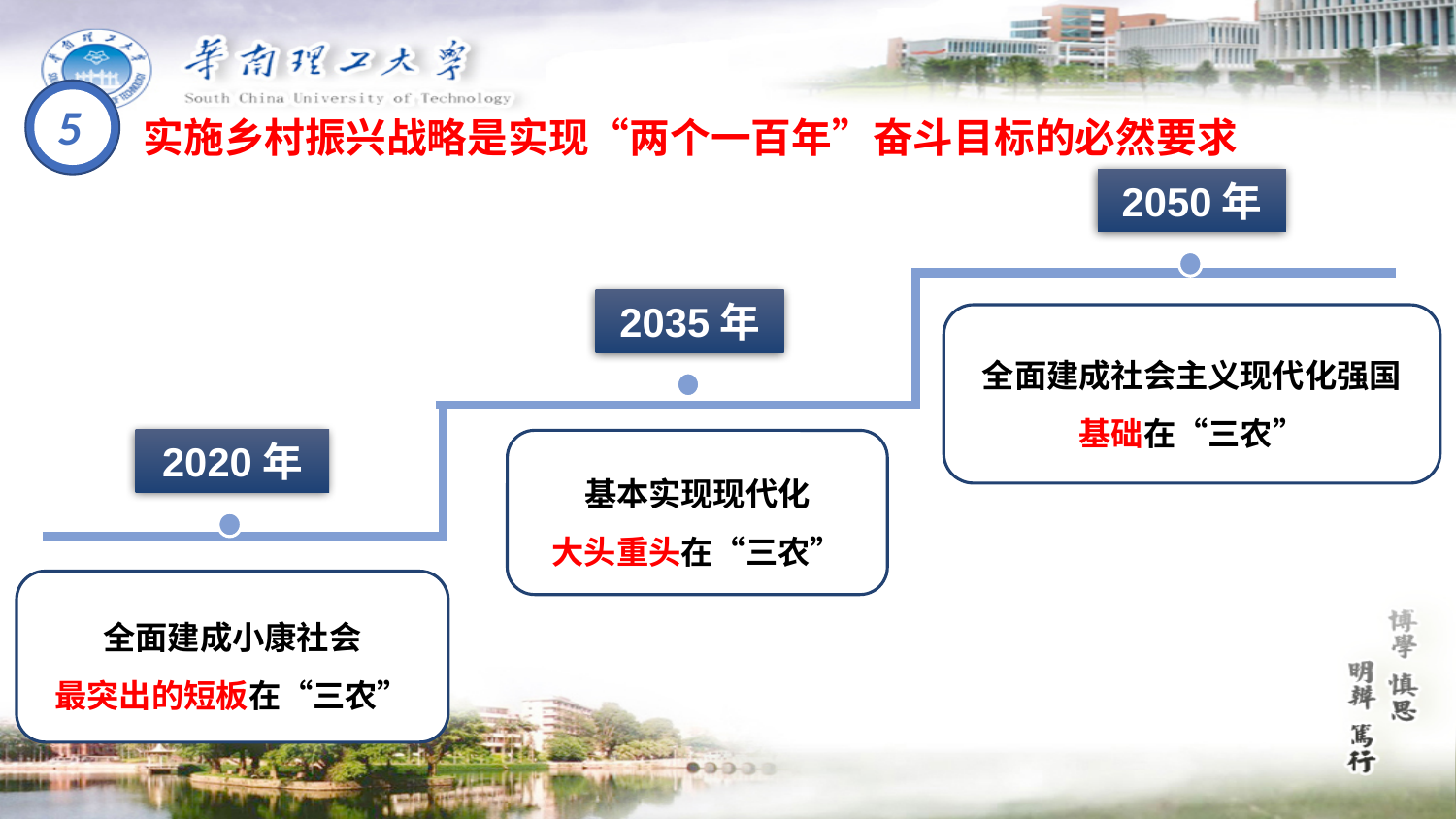

5
实施乡村振兴战略是实现“两个一百年”奋斗目标的必然要求
2050年

2035年

全面建成社会主义现代化强国
基础在“三农”
2020年

基本实现现代化
大头重头在“三农”
全面建成小康社会
最突出的短板在“三农”